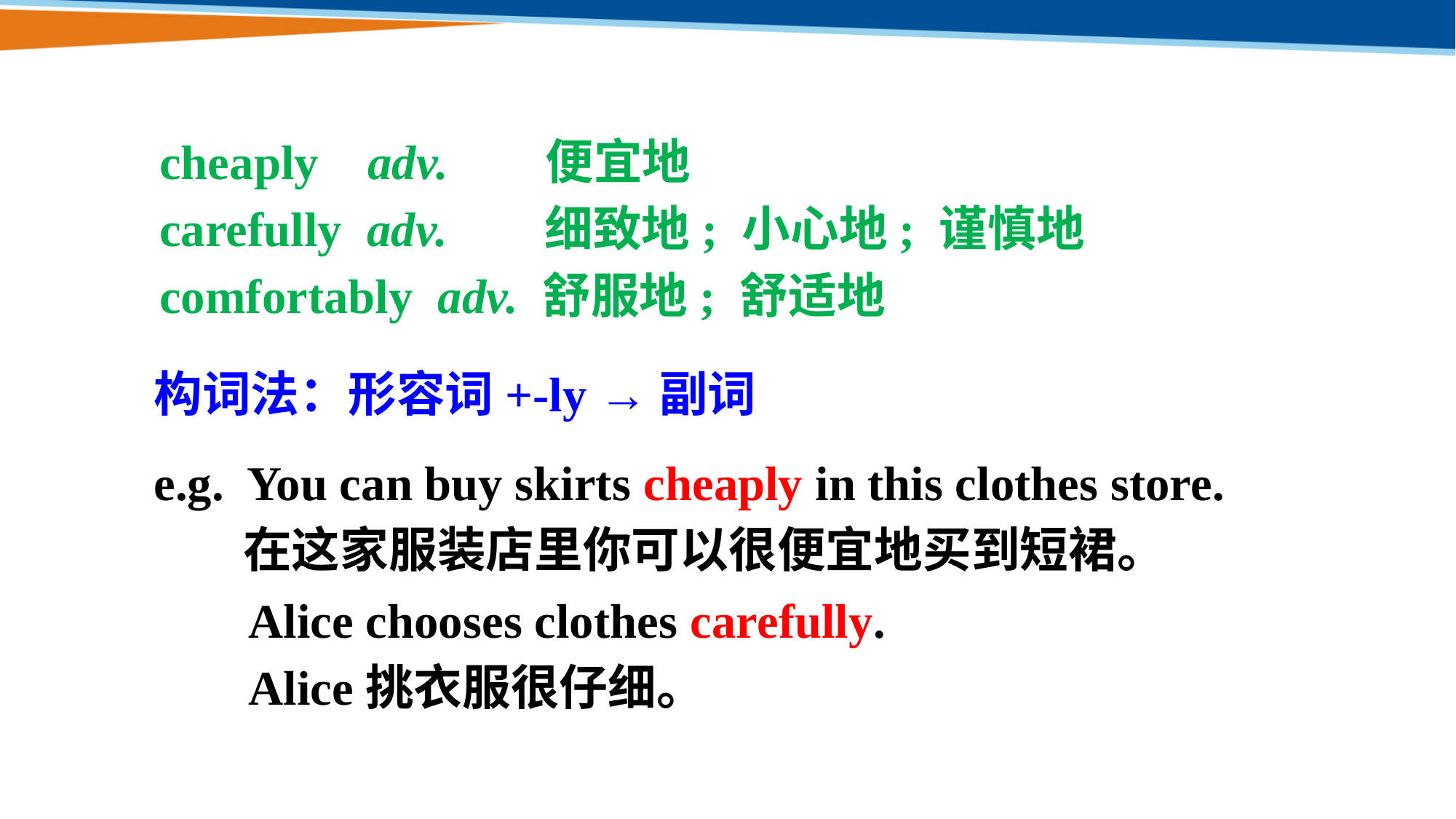

cheaply    adv.       便宜地
    carefully  adv.       细致地; 小心地; 谨慎地
    comfortably  adv. 舒服地; 舒适地
构词法：形容词+-ly →副词
e.g.  You can buy skirts cheaply in this clothes store.
       在这家服装店里你可以很便宜地买到短裙。
Alice chooses clothes carefully.
Alice挑衣服很仔细。